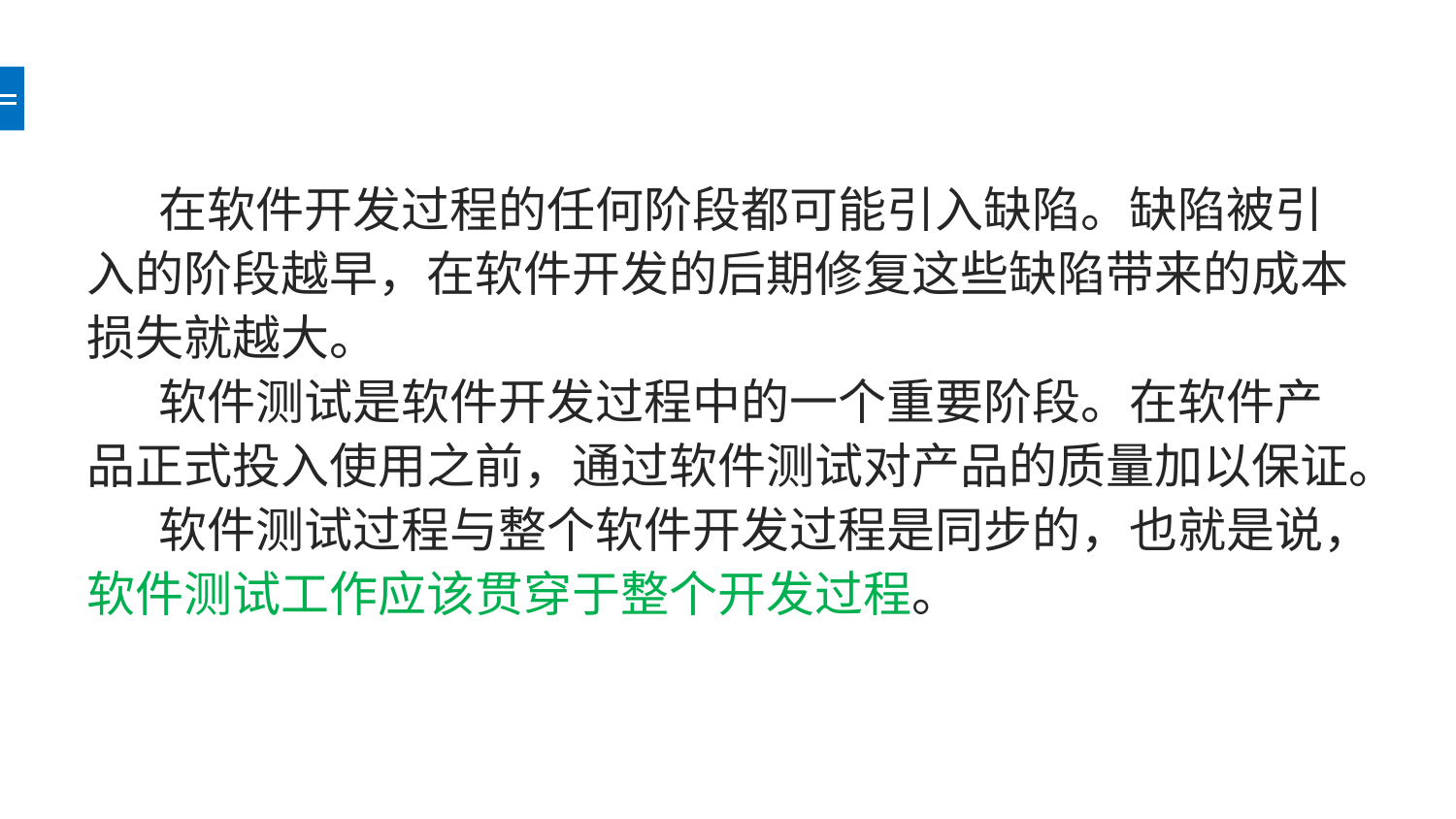

#
在软件开发过程的任何阶段都可能引入缺陷。缺陷被引入的阶段越早，在软件开发的后期修复这些缺陷带来的成本损失就越大。
软件测试是软件开发过程中的一个重要阶段。在软件产品正式投入使用之前，通过软件测试对产品的质量加以保证。
软件测试过程与整个软件开发过程是同步的，也就是说，软件测试工作应该贯穿于整个开发过程。